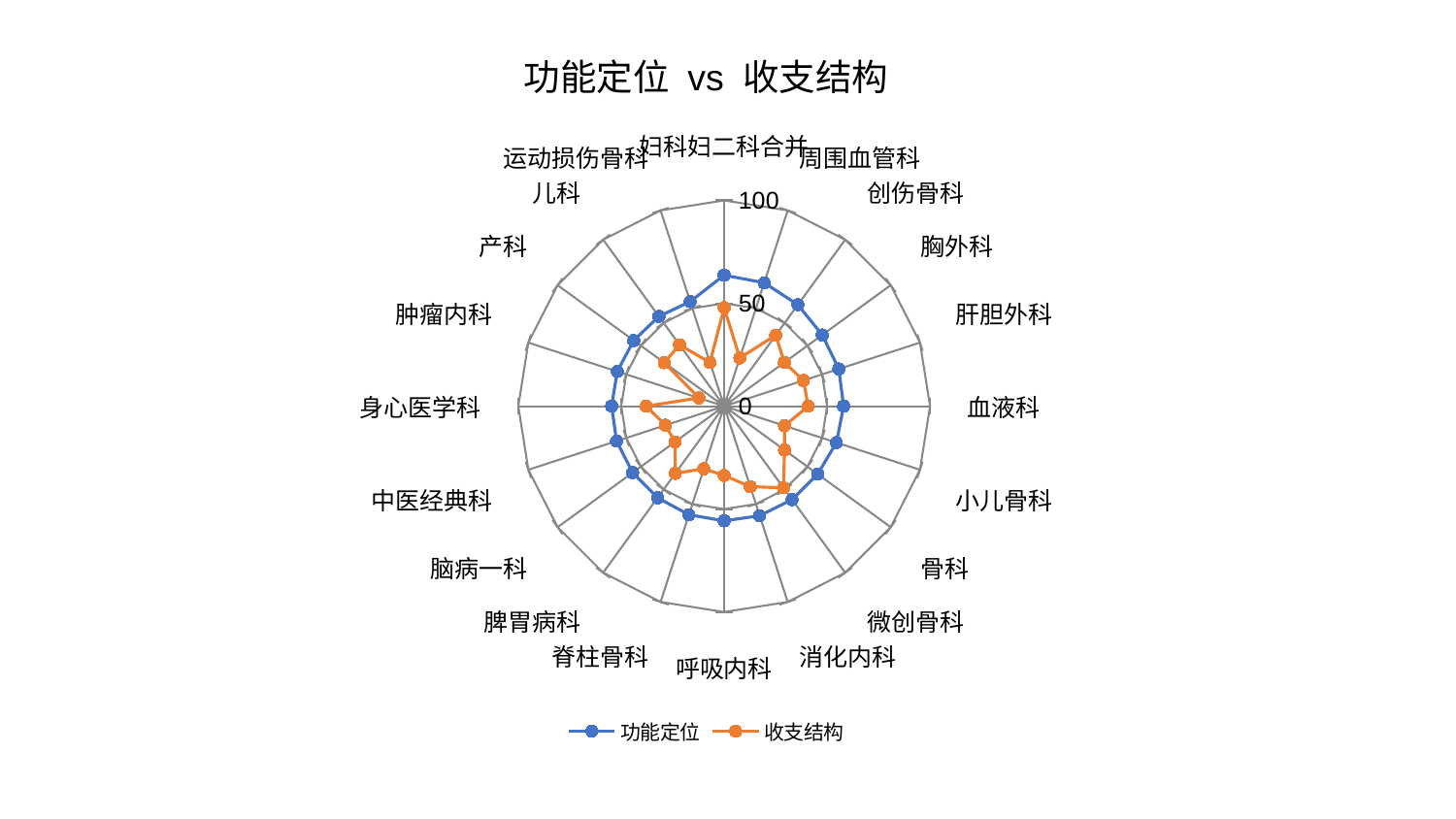

### Chart: 功能定位 vs 收支结构

| Category | 功能定位 | 收支结构 |
|---|---|---|
| 妇科妇二科合并 | 63.66519251150641 | 47.82397430504632 |
| 周围血管科 | 63.02690968870497 | 24.665852217650436 |
| 创伤骨科 | 60.93393306059356 | 42.662205871426096 |
| 胸外科 | 58.89072309784093 | 36.174240835968426 |
| 肝胆外科 | 58.554328499907136 | 40.45796601295078 |
| 血液科 | 58.02214617970277 | 40.8773099237419 |
| 小儿骨科 | 57.35150906184948 | 30.837964350363134 |
| 骨科 | 56.132863512767585 | 36.26376469265193 |
| 微创骨科 | 56.12166607300994 | 49.064422453234144 |
| 消化内科 | 55.94417701814053 | 41.110179421675966 |
| 呼吸内科 | 55.713729532552996 | 33.67827849679824 |
| 脊柱骨科 | 55.46913326562765 | 31.99066825023333 |
| 脾胃病科 | 54.99415650172004 | 40.380802750567725 |
| 脑病一科 | 54.94686807867297 | 29.493283246551304 |
| 中医经典科 | 54.945453124747516 | 29.983685750030112 |
| 身心医学科 | 54.65929802625682 | 37.89319201512242 |
| 肿瘤内科 | 54.61066572636064 | 12.904975272422053 |
| 产科 | 54.31003179723445 | 35.981439441303515 |
| 儿科 | 53.940341874089206 | 36.8784068762592 |
| 运动损伤骨科 | 53.43694655899018 | 22.281717883782722 |
36